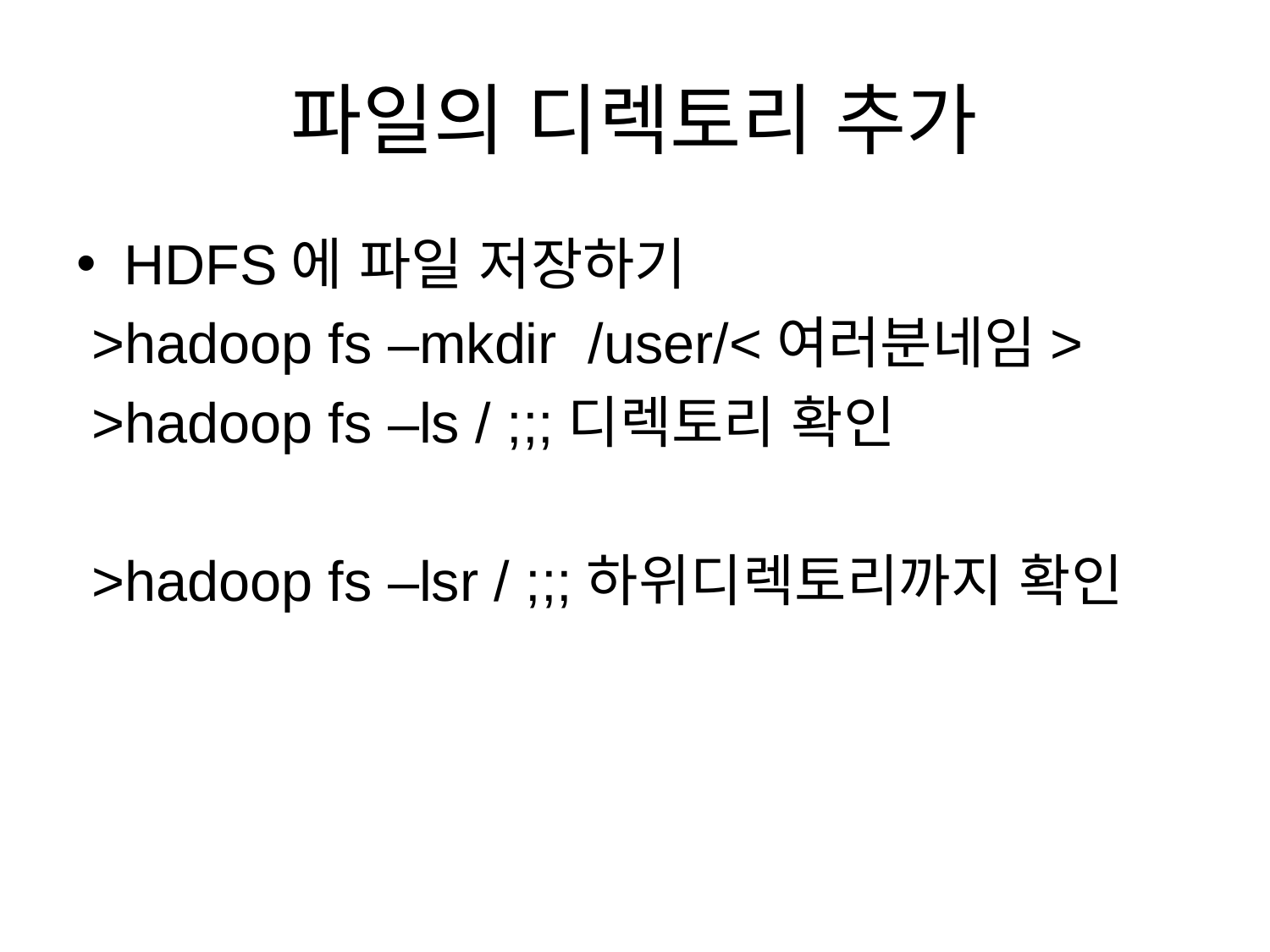

# 파일의 디렉토리 추가
HDFS에 파일 저장하기
 >hadoop fs –mkdir  /user/<여러분네임>
 >hadoop fs –ls / ;;;디렉토리 확인

 >hadoop fs –lsr / ;;;하위디렉토리까지 확인